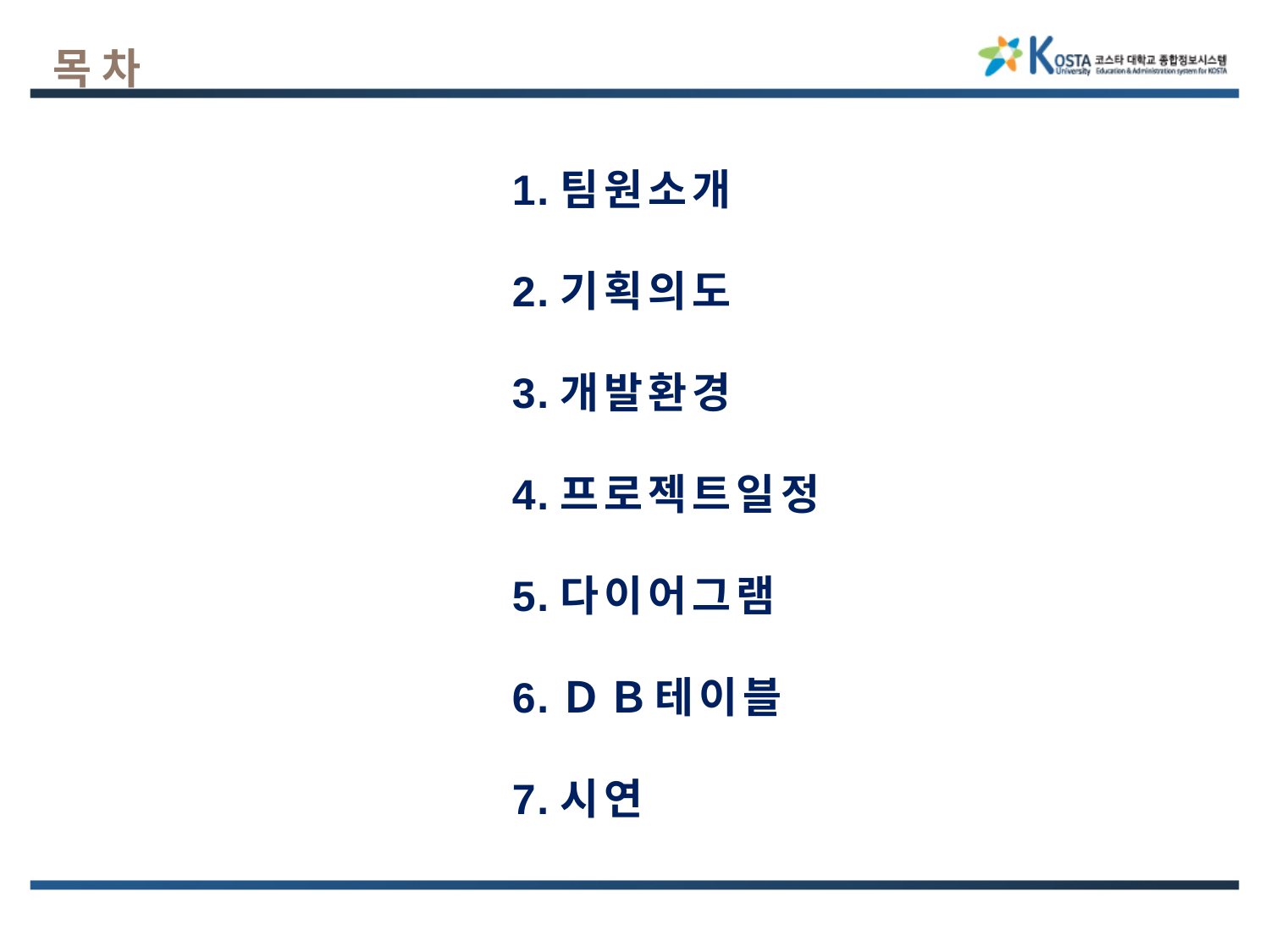

목차
팀원소개
기획의도
개발환경
프로젝트일정
다이어그램
ＤＢ테이블
시연